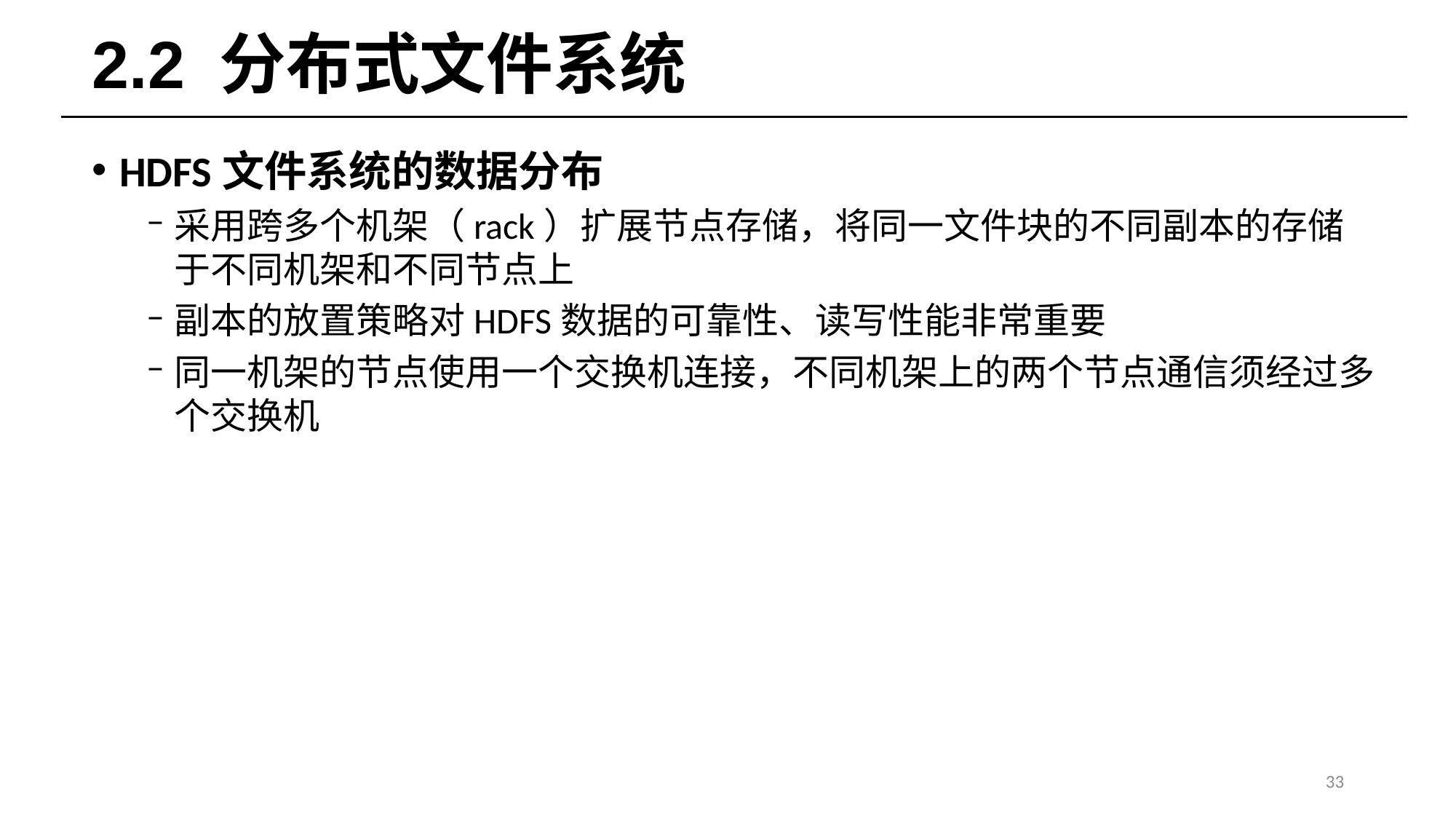

# 2.2 分布式文件系统
HDFS文件系统的数据分布
采用跨多个机架（rack）扩展节点存储，将同一文件块的不同副本的存储于不同机架和不同节点上
副本的放置策略对HDFS数据的可靠性、读写性能非常重要
同一机架的节点使用一个交换机连接，不同机架上的两个节点通信须经过多个交换机
33